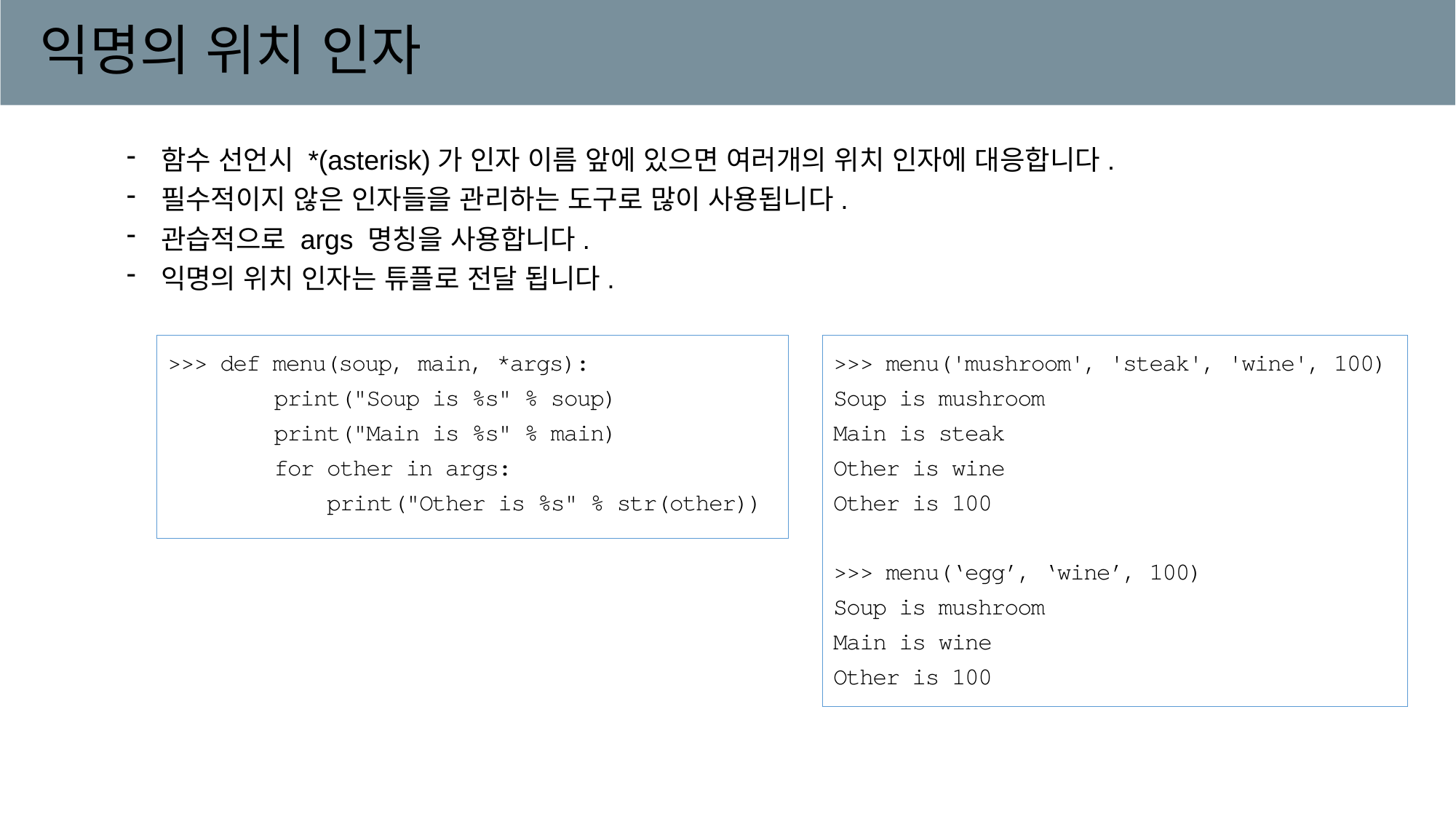

# 익명의 위치 인자
함수 선언시 *(asterisk)가 인자 이름 앞에 있으면 여러개의 위치 인자에 대응합니다.
필수적이지 않은 인자들을 관리하는 도구로 많이 사용됩니다.
관습적으로 args 명칭을 사용합니다.
익명의 위치 인자는 튜플로 전달 됩니다.
>>> def menu(soup, main, *args):
        print("Soup is %s" % soup)
        print("Main is %s" % main)
        for other in args:
            print("Other is %s" % str(other))
>>> menu('mushroom', 'steak', 'wine', 100)
Soup is mushroom
Main is steak
Other is wine
Other is 100

>>> menu(‘egg’, ‘wine’, 100)
Soup is mushroom
Main is wine
Other is 100